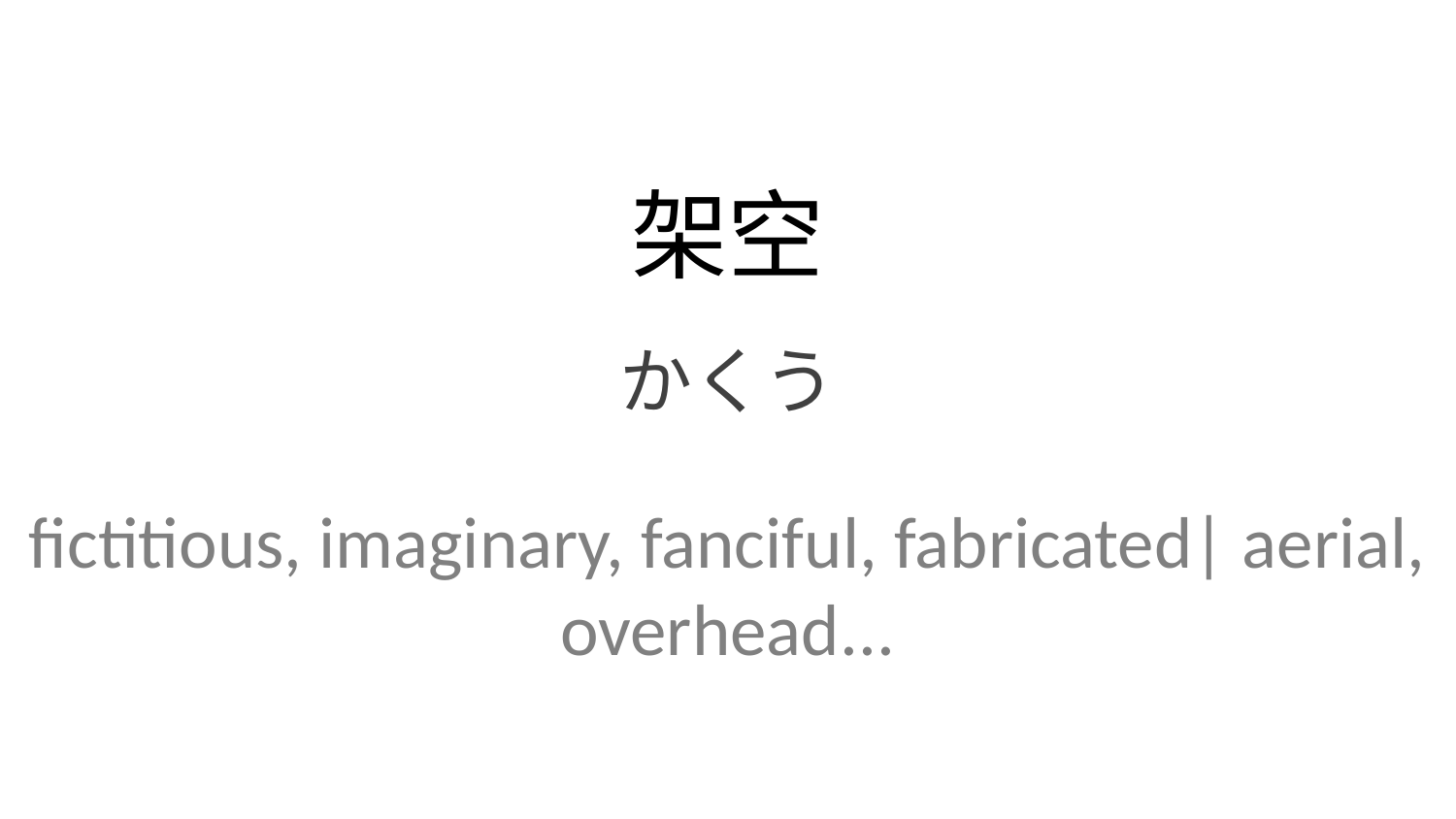

架空

かくう
fictitious, imaginary, fanciful, fabricated| aerial, overhead...